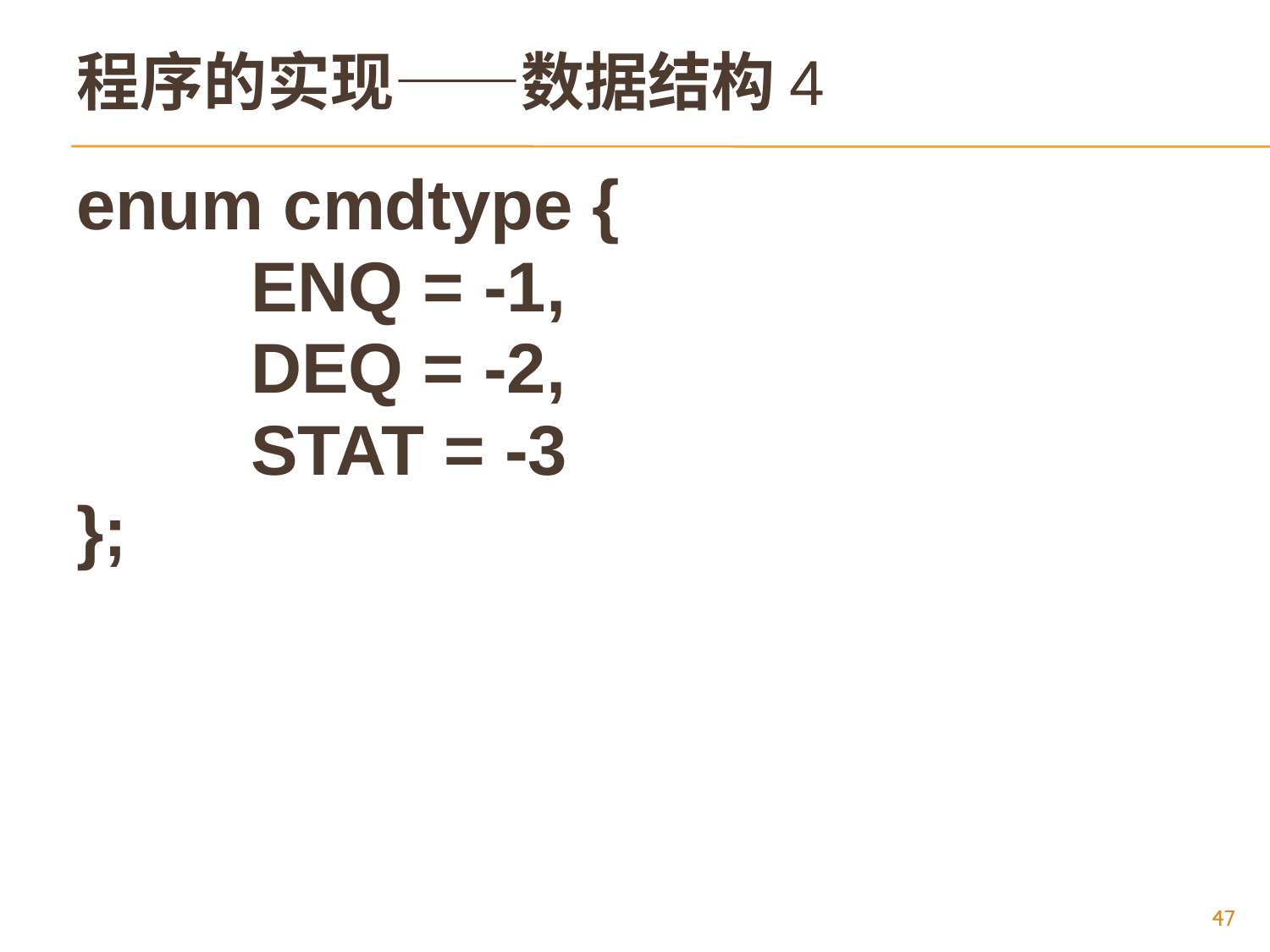

# 程序的实现——数据结构4
enum cmdtype {
 		ENQ = -1,
		DEQ = -2,
		STAT = -3
};
47